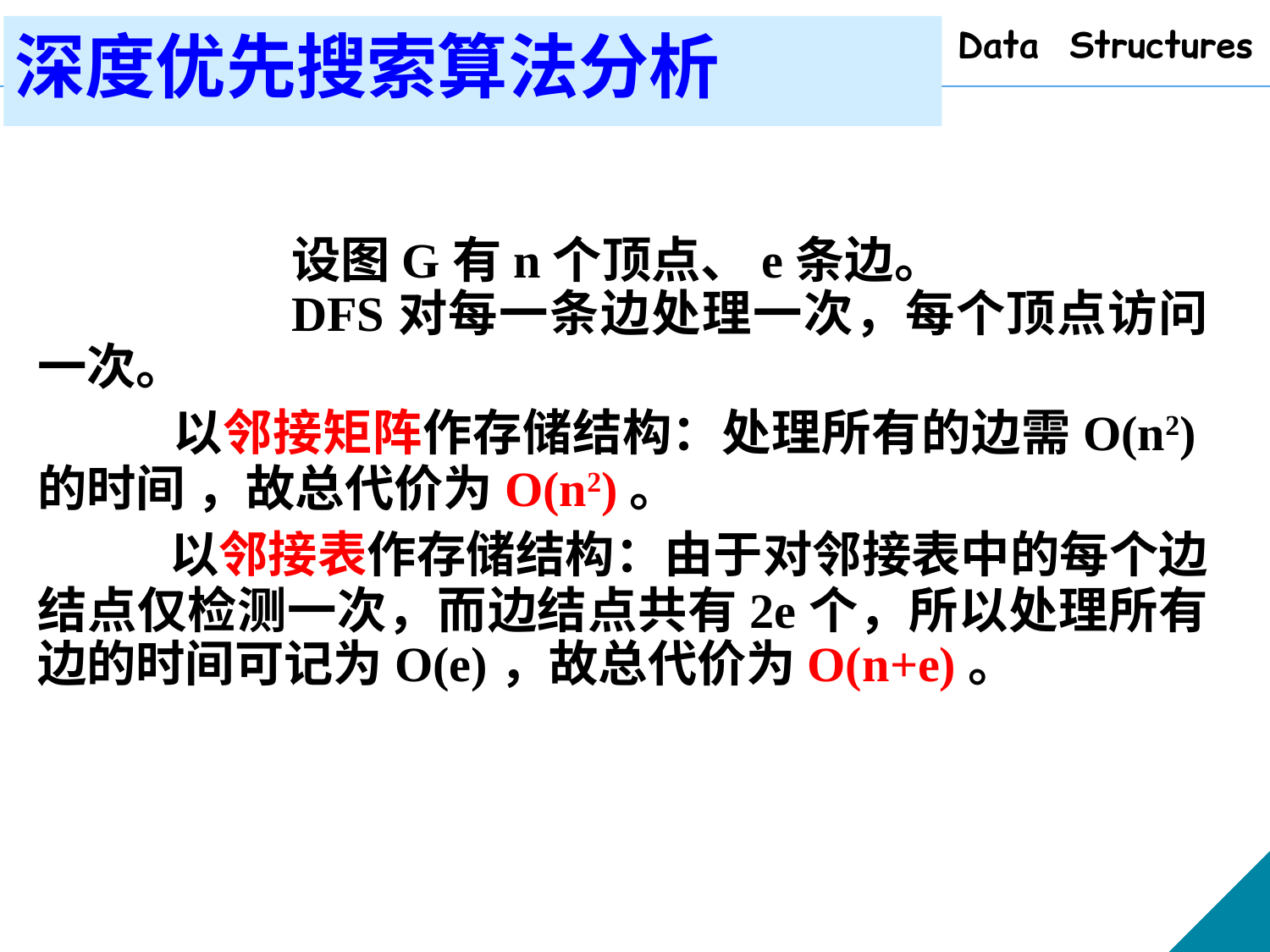

深度优先搜索算法分析

		设图G有n个顶点、e条边。
		DFS对每一条边处理一次，每个顶点访问一次。
        以邻接矩阵作存储结构：处理所有的边需O(n2)的时间 ，故总代价为O(n2)。
        以邻接表作存储结构：由于对邻接表中的每个边结点仅检测一次，而边结点共有2e个，所以处理所有边的时间可记为O(e)，故总代价为O(n+e)。